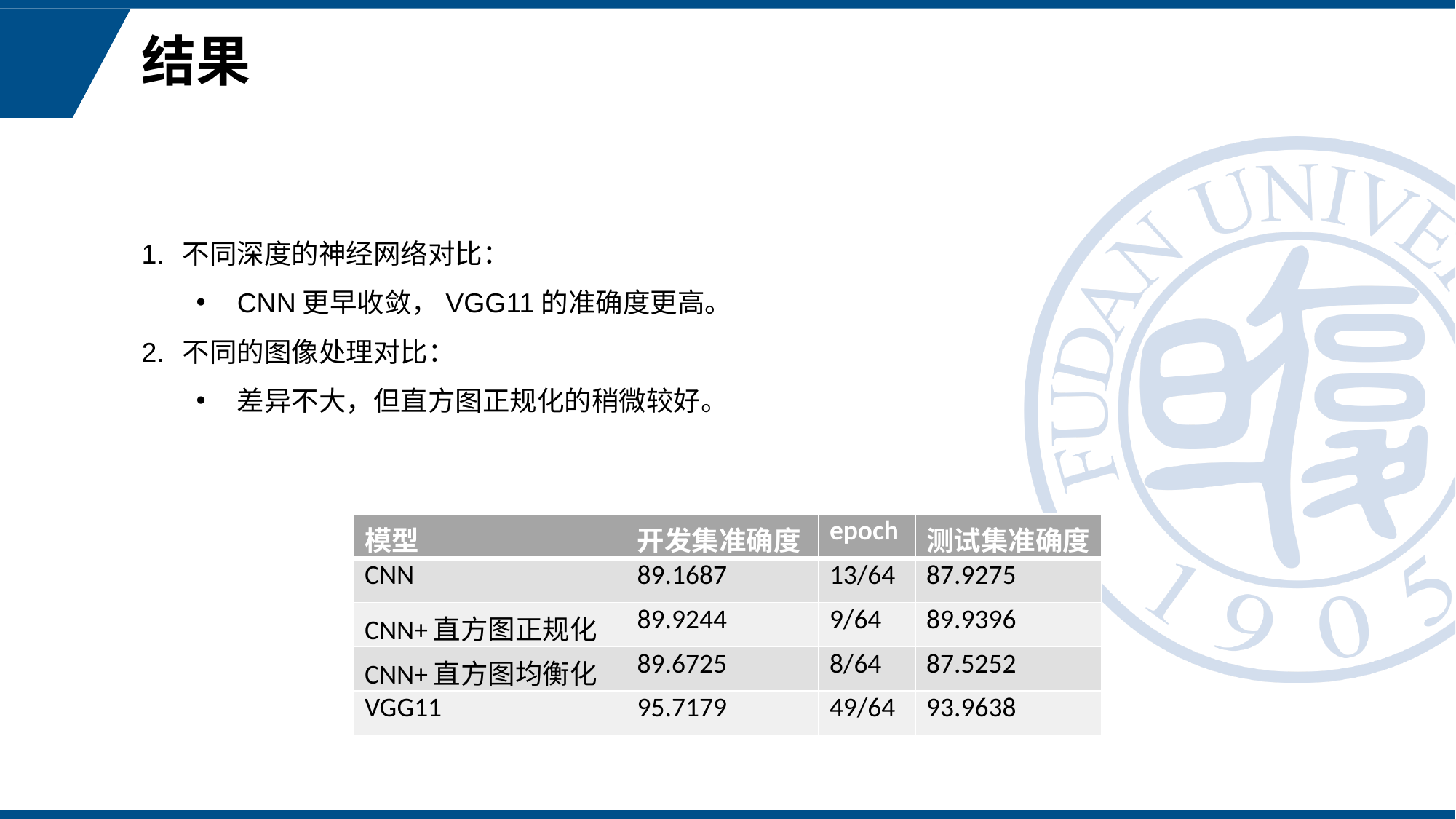

# 结果
不同深度的神经网络对比：
CNN更早收敛，VGG11的准确度更高。
不同的图像处理对比：
差异不大，但直方图正规化的稍微较好。
| 模型 | 开发集准确度 | epoch | 测试集准确度 |
| --- | --- | --- | --- |
| CNN | 89.1687 | 13/64 | 87.9275 |
| CNN+直方图正规化 | 89.9244 | 9/64 | 89.9396 |
| CNN+直方图均衡化 | 89.6725 | 8/64 | 87.5252 |
| VGG11 | 95.7179 | 49/64 | 93.9638 |